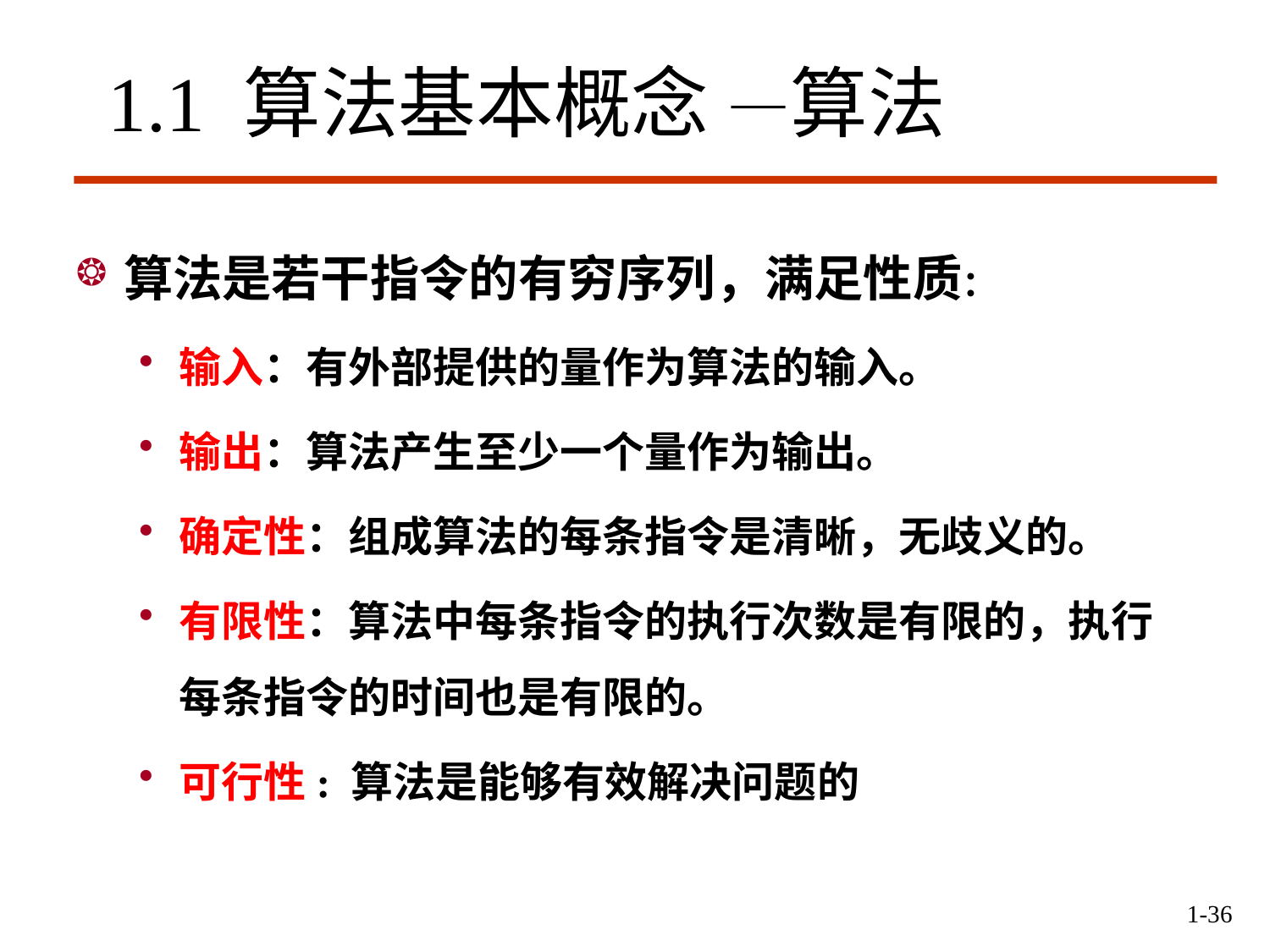

# 1.1 算法基本概念 —算法
算法是若干指令的有穷序列，满足性质：
输入：有外部提供的量作为算法的输入。
输出：算法产生至少一个量作为输出。
确定性：组成算法的每条指令是清晰，无歧义的。
有限性：算法中每条指令的执行次数是有限的，执行每条指令的时间也是有限的。
可行性: 算法是能够有效解决问题的

1-36